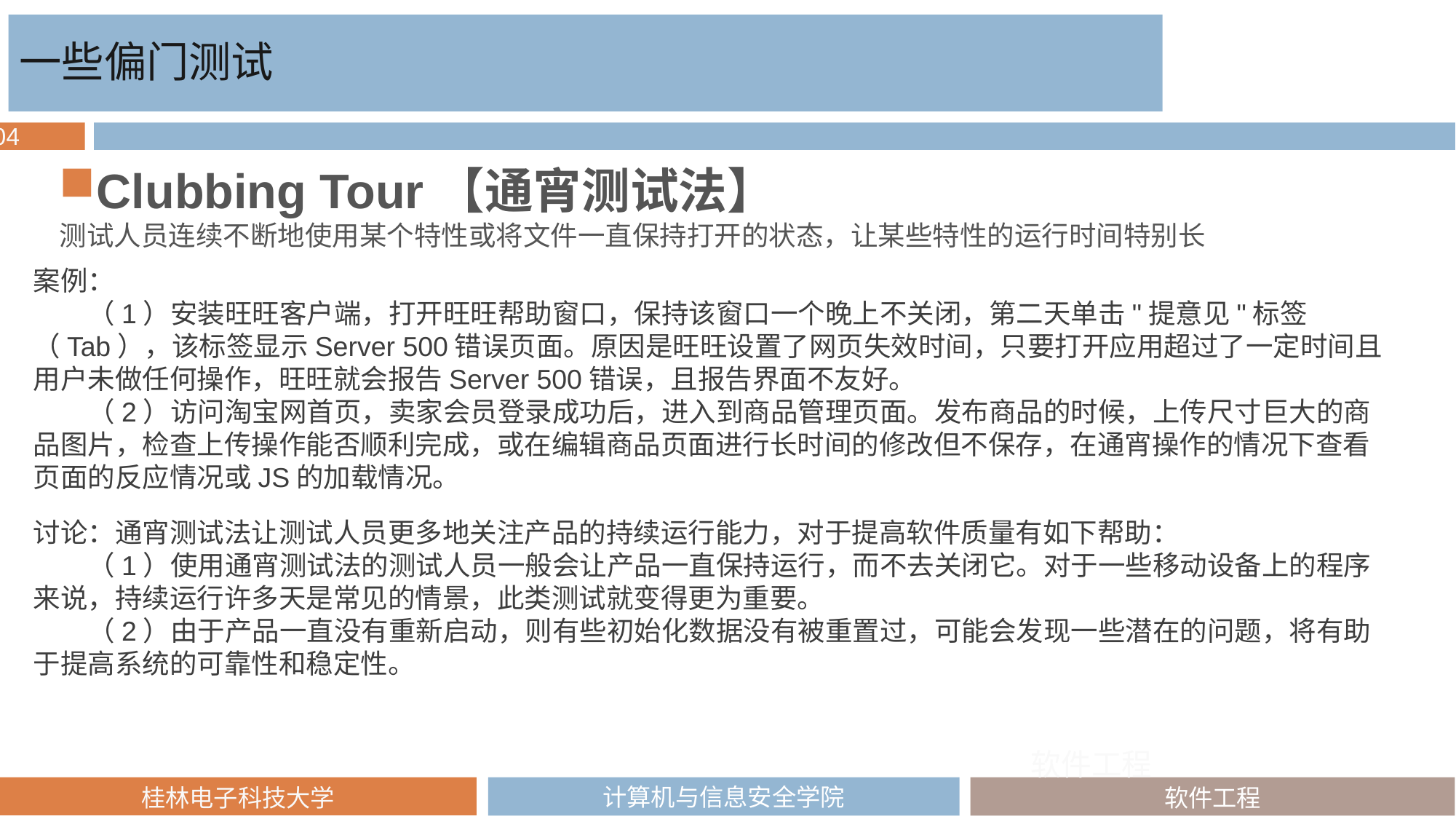

一些偏门测试

Clubbing Tour【通宵测试法】
测试人员连续不断地使用某个特性或将文件一直保持打开的状态，让某些特性的运行时间特别长

案例：
　　（1）安装旺旺客户端，打开旺旺帮助窗口，保持该窗口一个晚上不关闭，第二天单击"提意见"标签（Tab），该标签显示Server 500错误页面。原因是旺旺设置了网页失效时间，只要打开应用超过了一定时间且用户未做任何操作，旺旺就会报告Server 500错误，且报告界面不友好。
　　（2）访问淘宝网首页，卖家会员登录成功后，进入到商品管理页面。发布商品的时候，上传尺寸巨大的商品图片，检查上传操作能否顺利完成，或在编辑商品页面进行长时间的修改但不保存，在通宵操作的情况下查看页面的反应情况或JS的加载情况。
讨论：通宵测试法让测试人员更多地关注产品的持续运行能力，对于提高软件质量有如下帮助：
　　（1）使用通宵测试法的测试人员一般会让产品一直保持运行，而不去关闭它。对于一些移动设备上的程序来说，持续运行许多天是常见的情景，此类测试就变得更为重要。
　　（2）由于产品一直没有重新启动，则有些初始化数据没有被重置过，可能会发现一些潜在的问题，将有助于提高系统的可靠性和稳定性。
软件工程